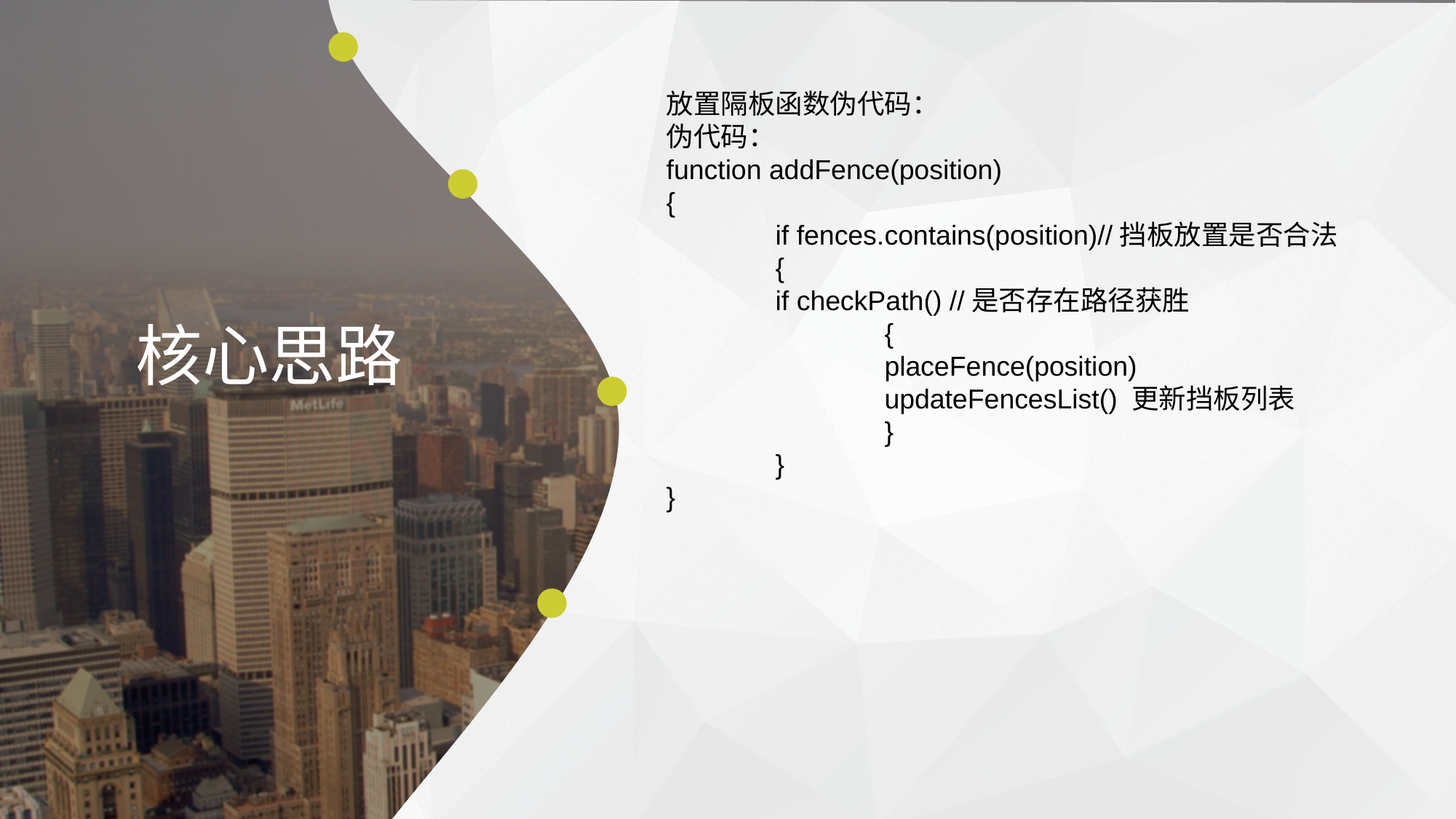

放置隔板函数伪代码：
伪代码：
function addFence(position)
{
	if fences.contains(position)//挡板放置是否合法
 	{
	if checkPath() //是否存在路径获胜
		{
		placeFence(position)
		updateFencesList() 更新挡板列表
		}
	}
}

核心思路